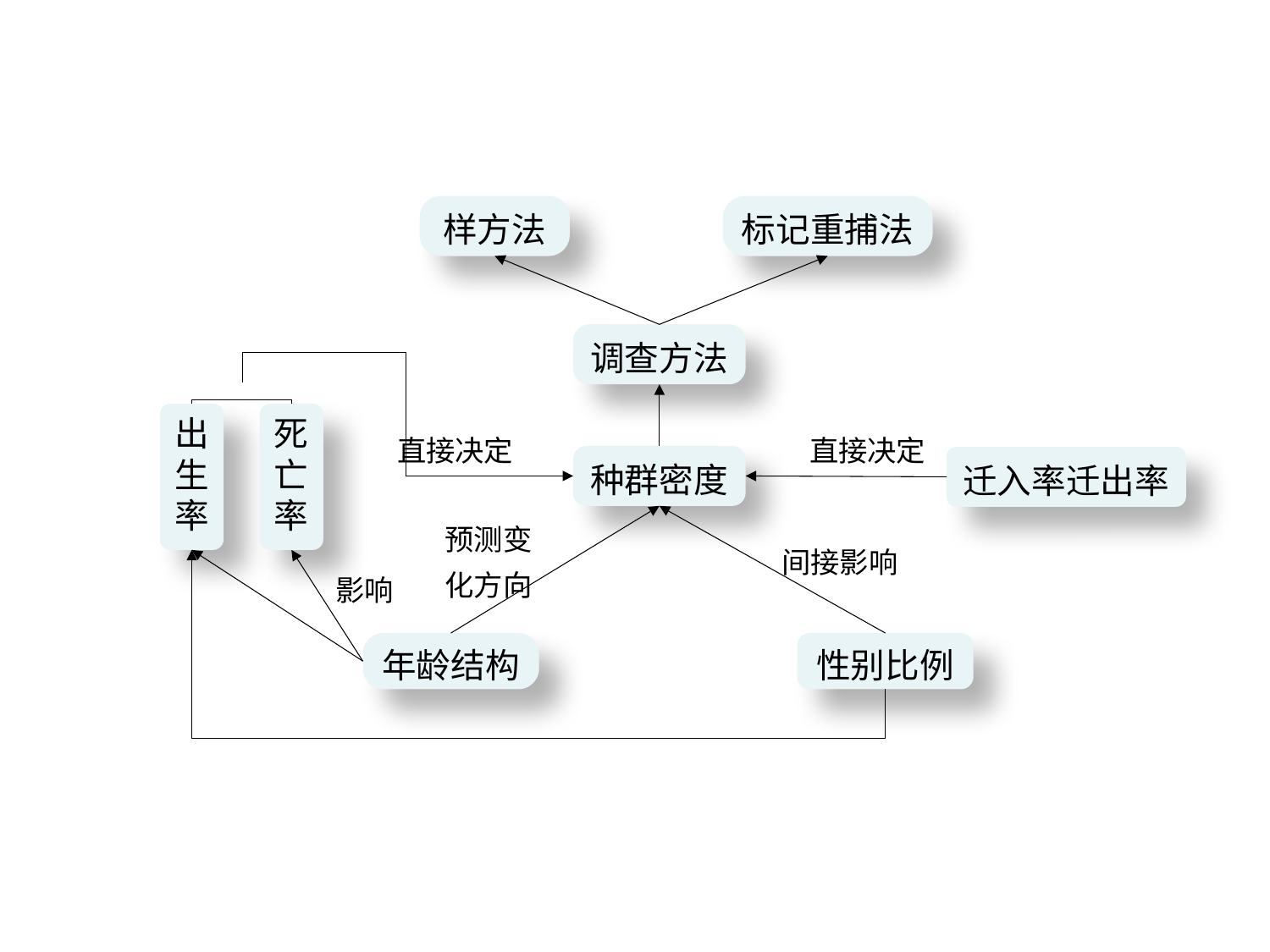

样方法
标记重捕法
调查方法
出生率
死亡率
直接决定
直接决定
种群密度
迁入率迁出率
间接影响
预测变化方向
影响
年龄结构
性别比例